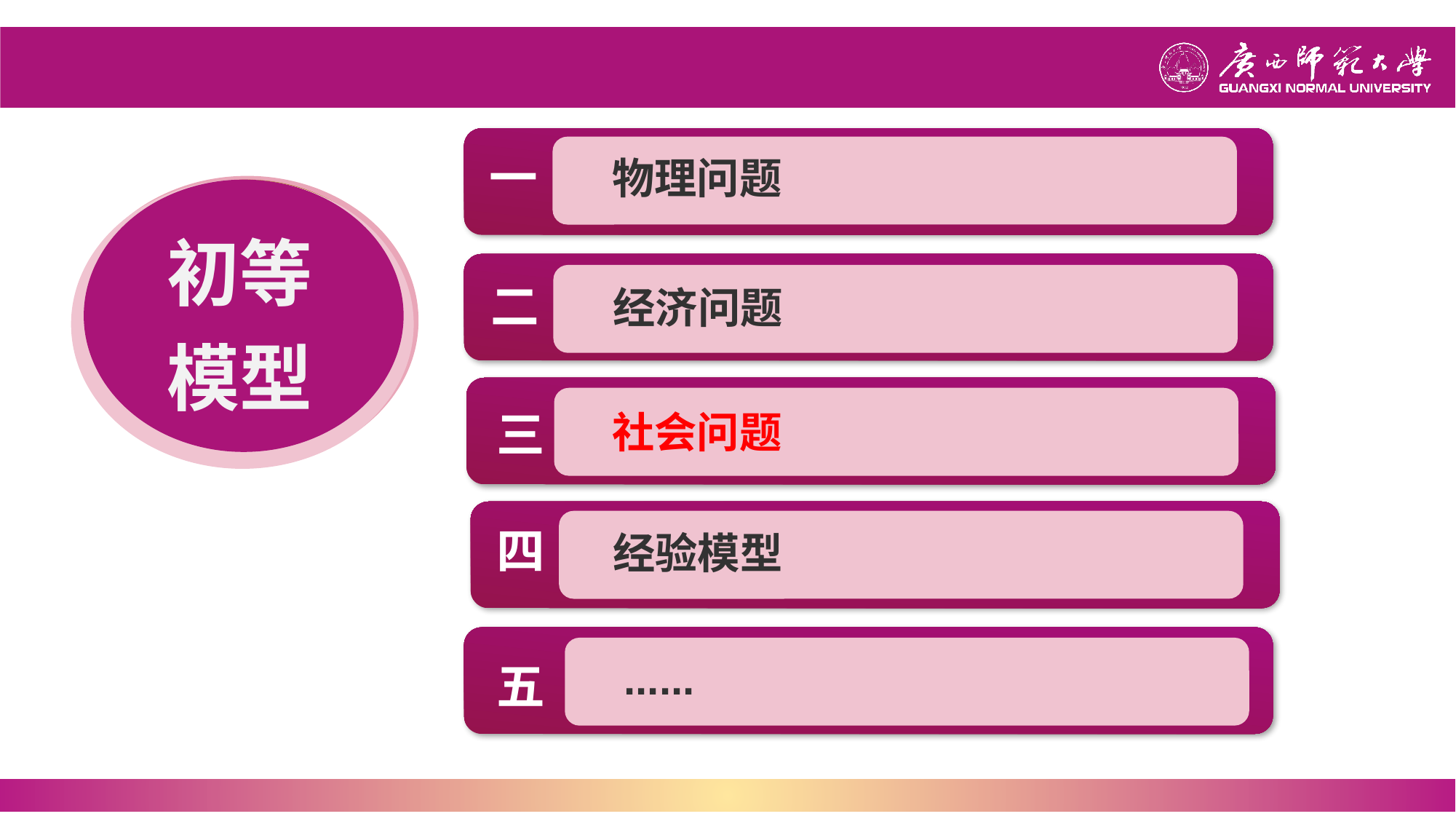

一
物理问题

初等
模型
目录
Contents

二
经济问题

三
社会问题

四
经验模型

......
五